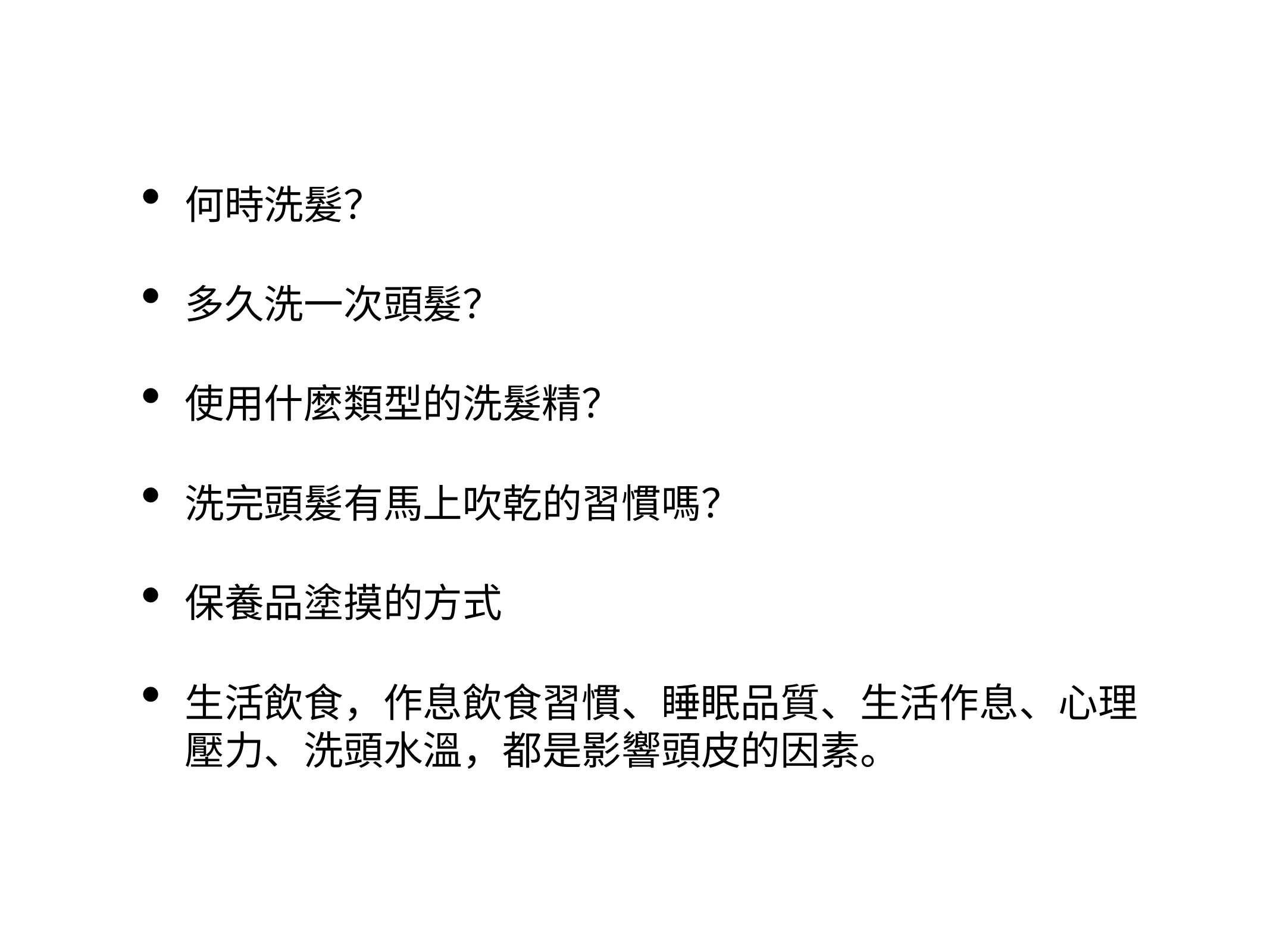

何時洗髮？
多久洗一次頭髮？
使用什麼類型的洗髮精？
洗完頭髮有馬上吹乾的習慣嗎？
保養品塗摸的方式
生活飲食，作息飲食習慣、睡眠品質、生活作息、心理壓力、洗頭水溫，都是影響頭皮的因素。